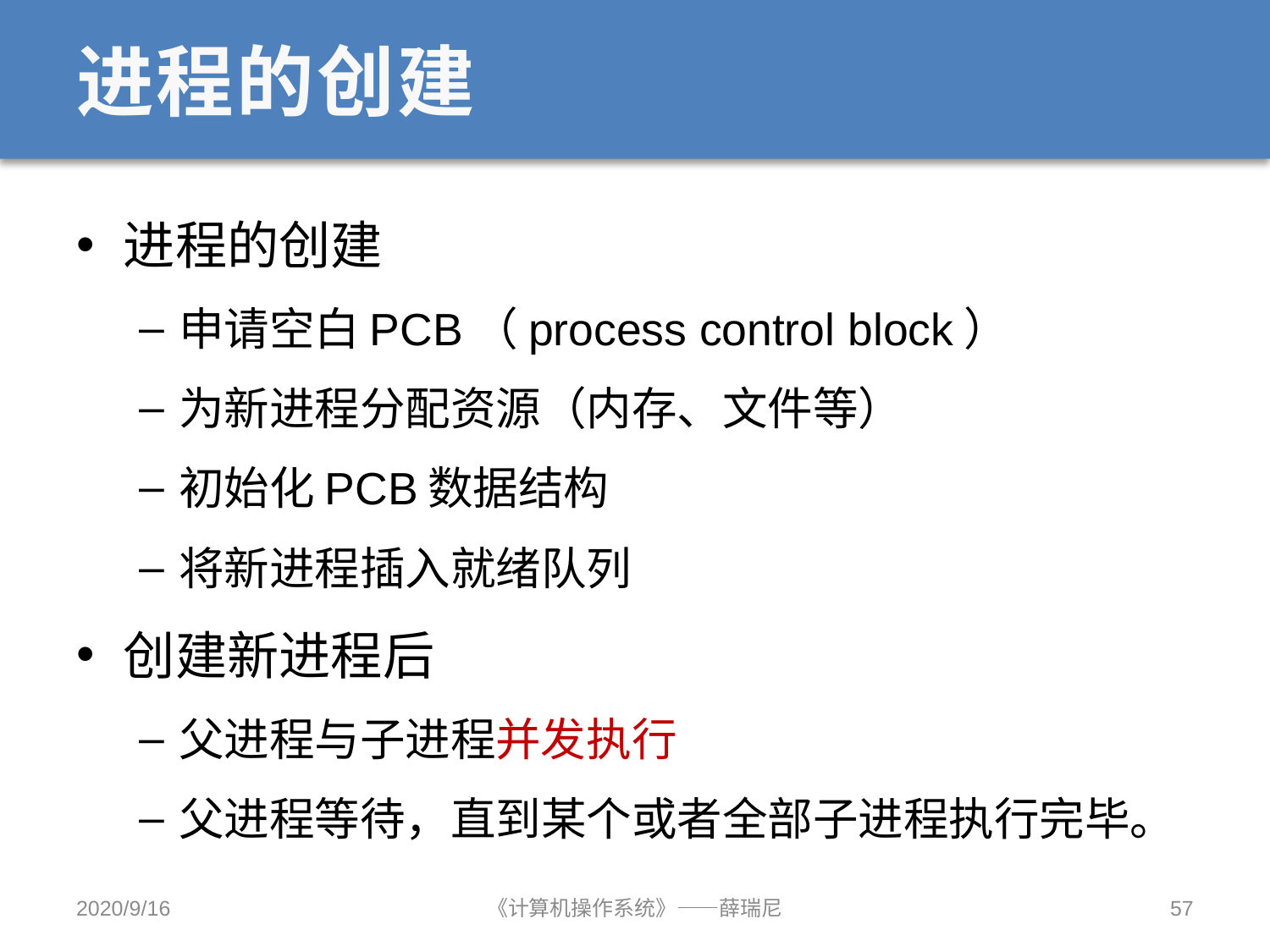

# 进程的创建
进程的创建
申请空白PCB（process control block）
为新进程分配资源（内存、文件等）
初始化PCB数据结构
将新进程插入就绪队列
创建新进程后
父进程与子进程并发执行
父进程等待，直到某个或者全部子进程执行完毕。

2020/9/16
《计算机操作系统》——薛瑞尼
57